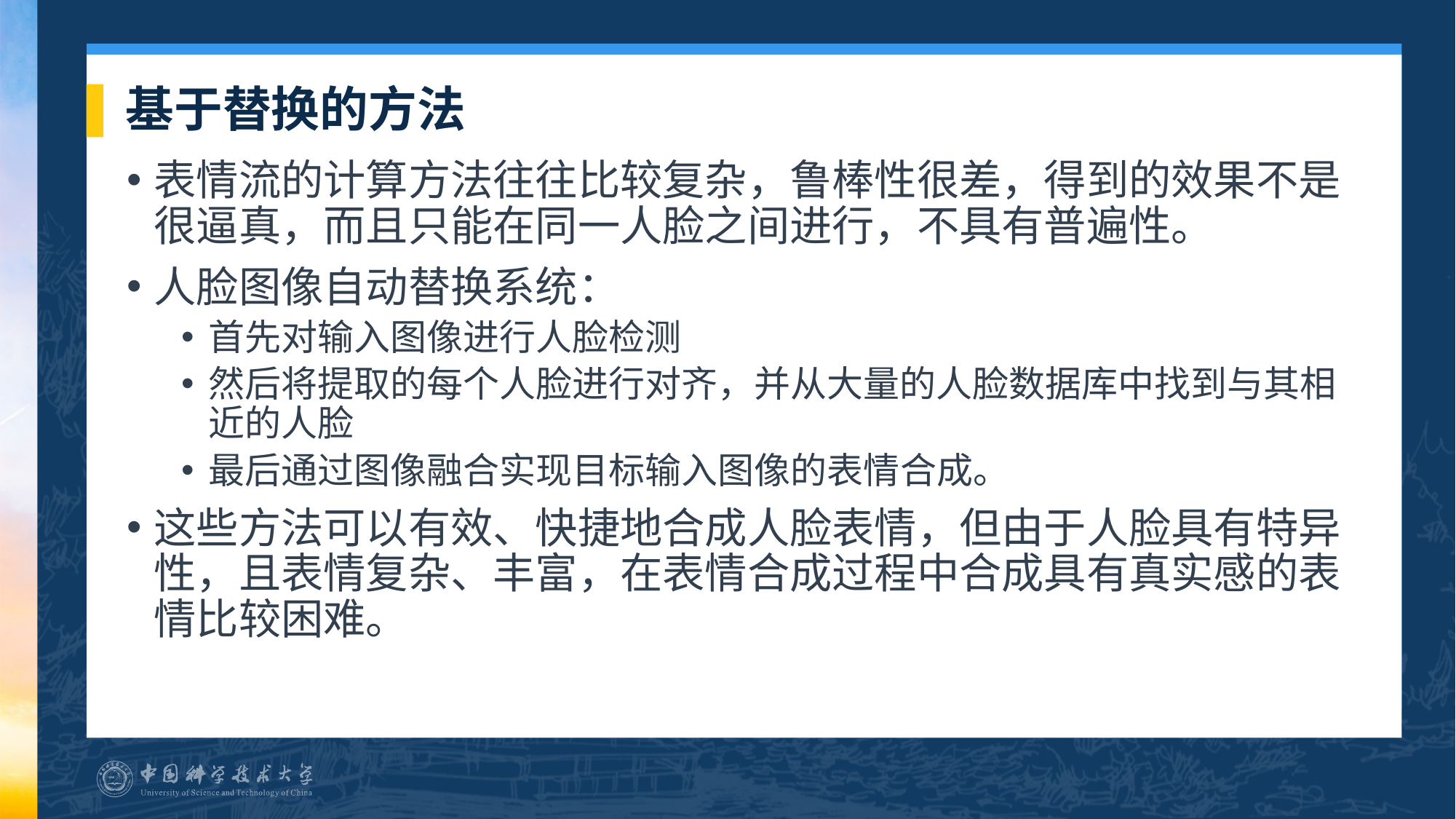

# 基于替换的方法
表情流的计算方法往往比较复杂，鲁棒性很差，得到的效果不是很逼真，而且只能在同一人脸之间进行，不具有普遍性。
人脸图像自动替换系统：
首先对输入图像进行人脸检测
然后将提取的每个人脸进行对齐，并从大量的人脸数据库中找到与其相近的人脸
最后通过图像融合实现目标输入图像的表情合成。
这些方法可以有效、快捷地合成人脸表情，但由于人脸具有特异性，且表情复杂、丰富，在表情合成过程中合成具有真实感的表情比较困难。